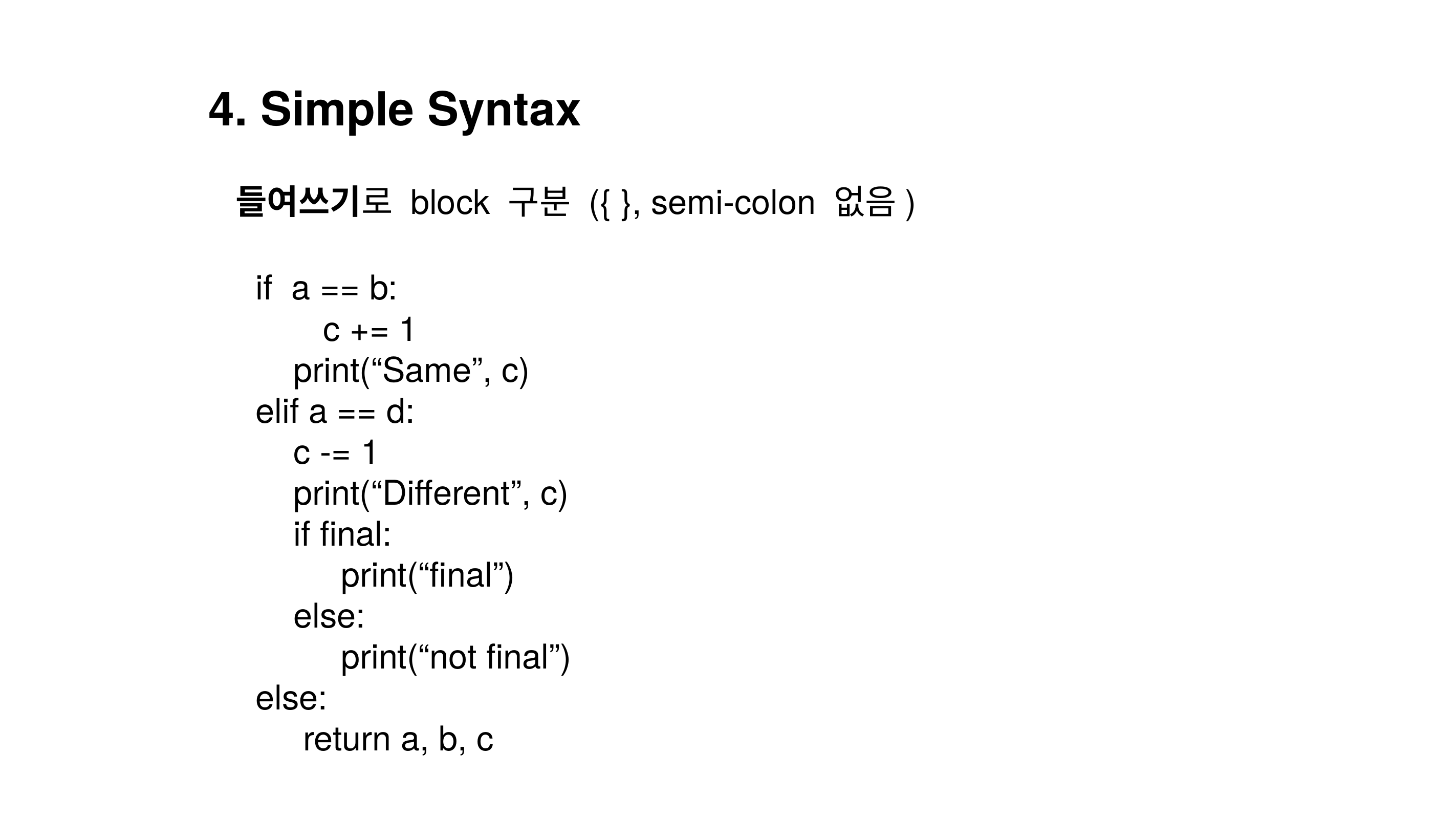

4. Simple Syntax
  들여쓰기로 block 구분 ({ }, semi-colon 없음)
     if  a == b:
	    c += 1
         print(“Same”, c)
     elif a == d:
         c -= 1
         print(“Different”, c)
         if final:
              print(“final”)
         else:
              print(“not final”)
     else:
          return a, b, c